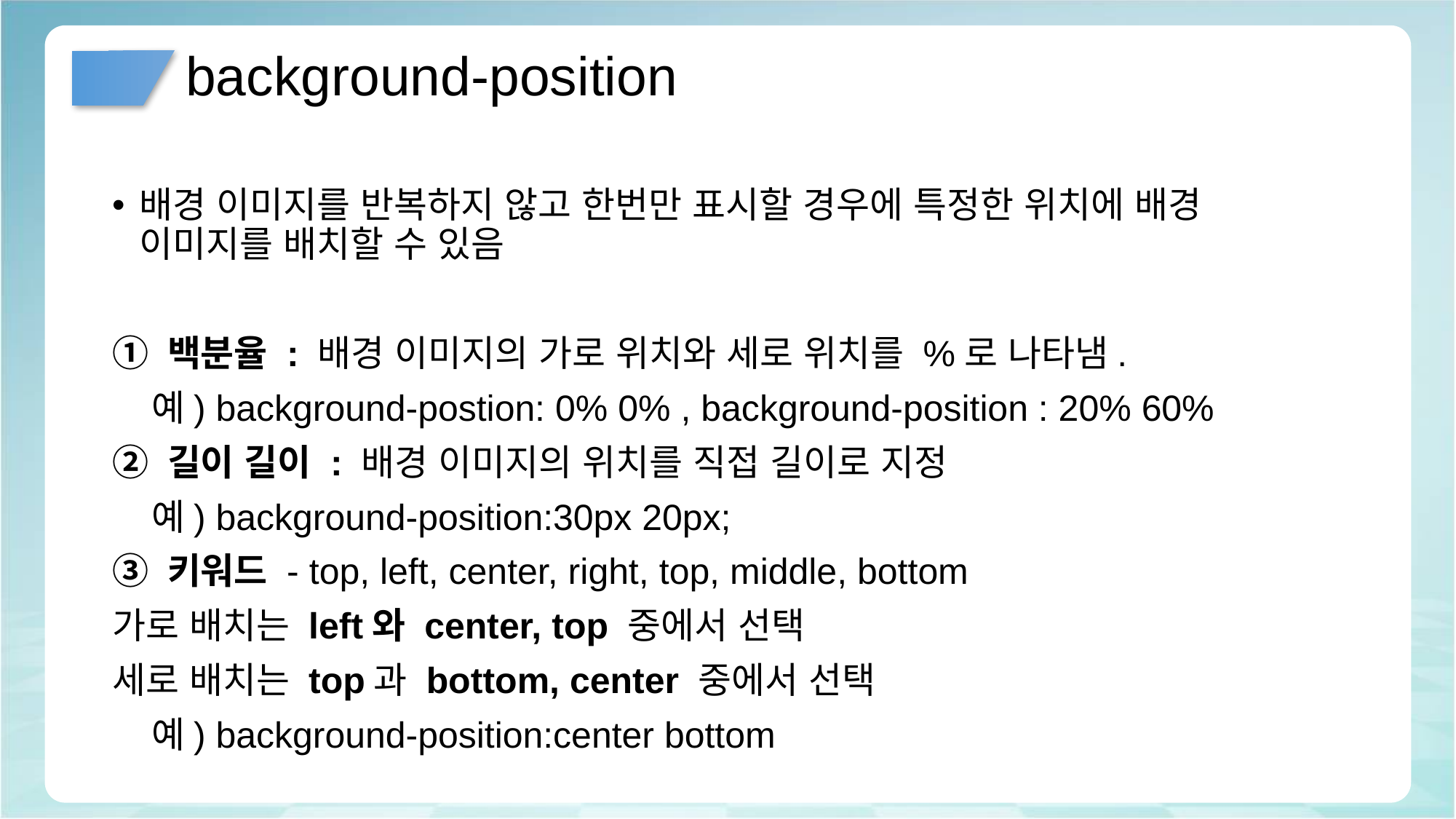

# background-position
배경 이미지를 반복하지 않고 한번만 표시할 경우에 특정한 위치에 배경 이미지를 배치할 수 있음

① 백분율 : 배경 이미지의 가로 위치와 세로 위치를 %로 나타냄.
   예) background-postion: 0% 0% , background-position : 20% 60%
② 길이 길이 : 배경 이미지의 위치를 직접 길이로 지정
   예) background-position:30px 20px;
③ 키워드 - top, left, center, right, top, middle, bottom
가로 배치는 left와 center, top 중에서 선택
세로 배치는 top과 bottom, center 중에서 선택
   예) background-position:center bottom